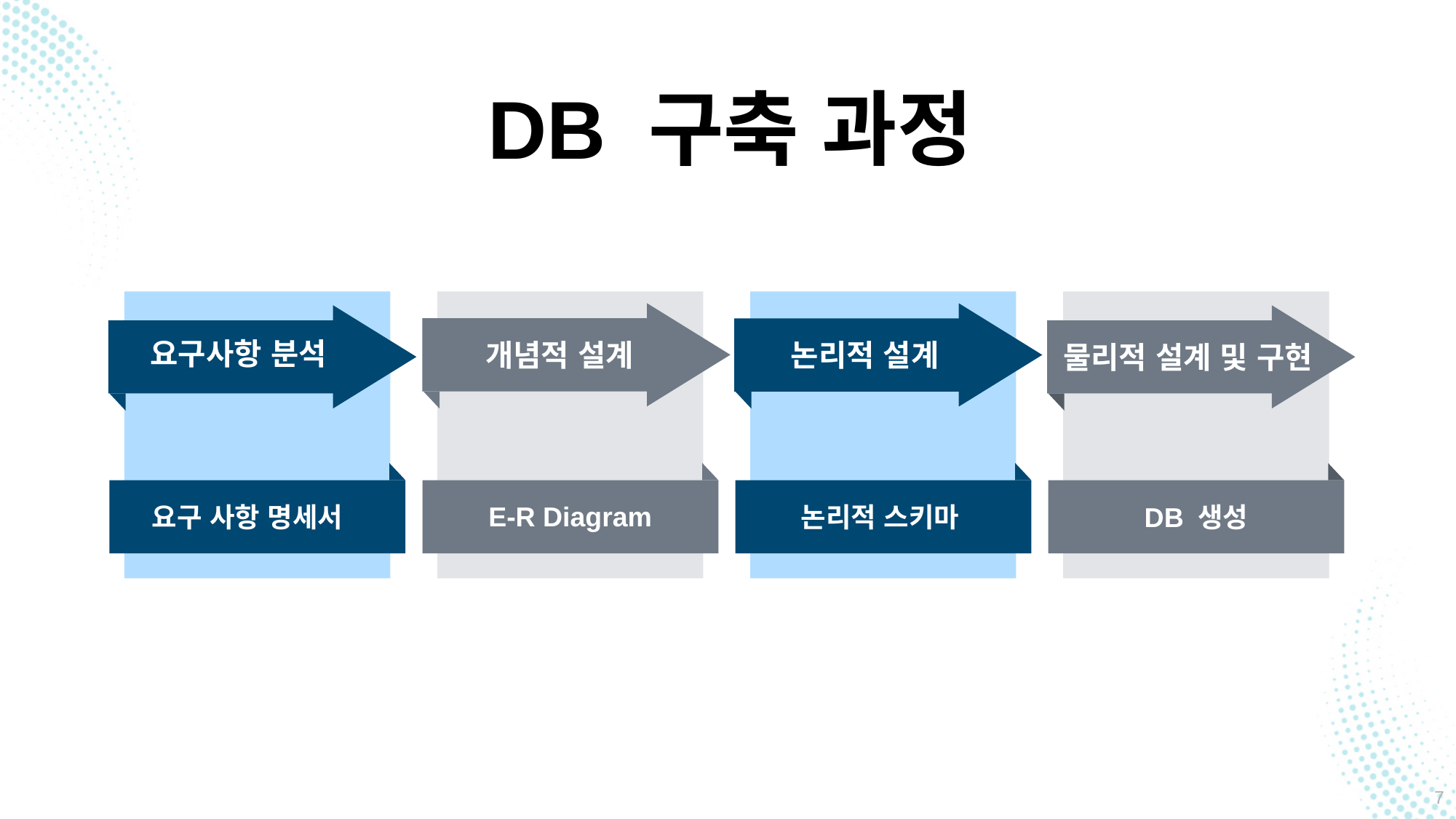

DB 구축 과정

물리적 설계 및 구현

요구사항 분석
개념적 설계
논리적 설계

E-R Diagram
요구 사항 명세서
논리적 스키마
DB 생성
7